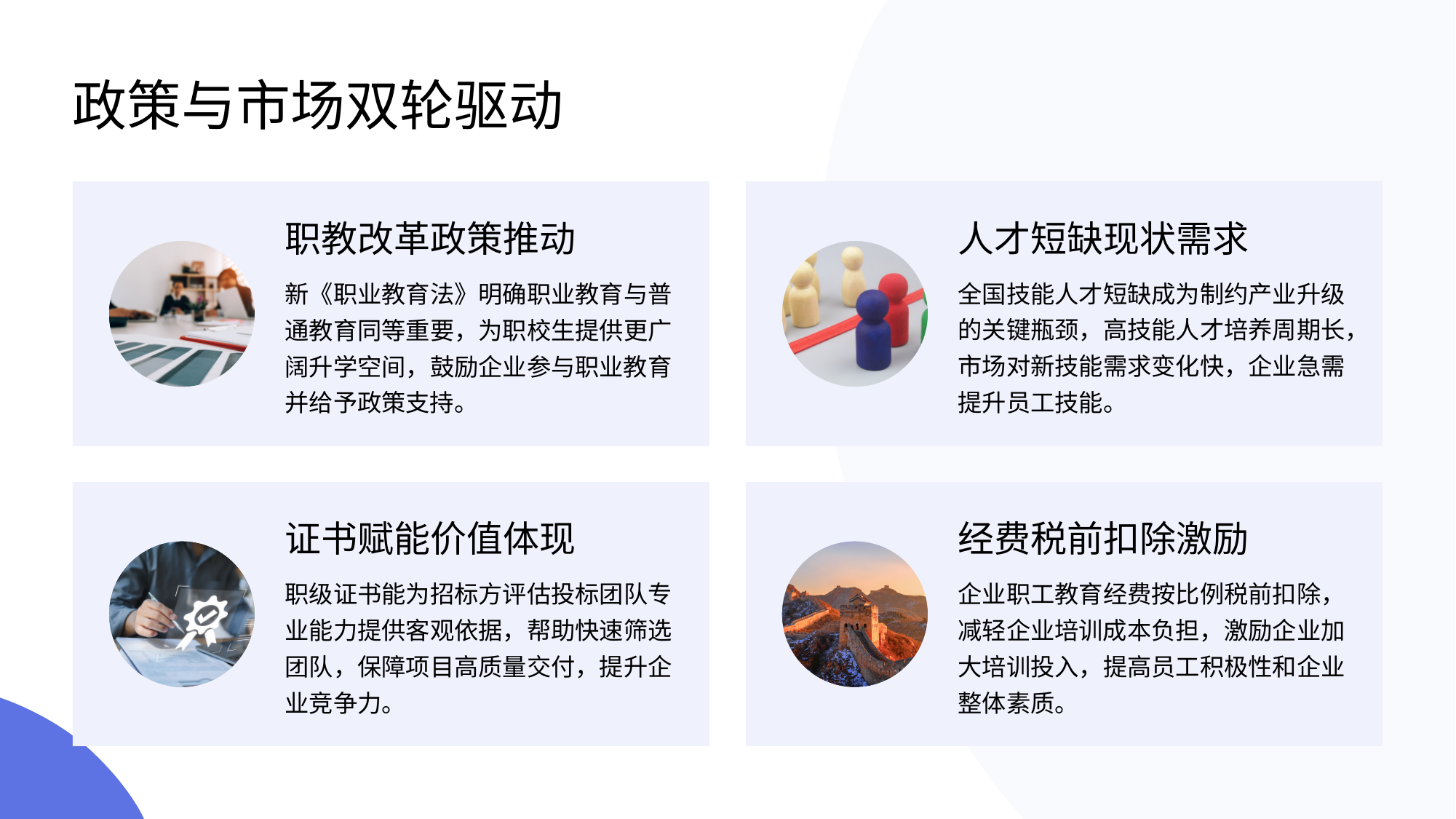

# 政策与市场双轮驱动

职教改革政策推动
人才短缺现状需求

新《职业教育法》明确职业教育与普通教育同等重要，为职校生提供更广阔升学空间，鼓励企业参与职业教育并给予政策支持。
全国技能人才短缺成为制约产业升级的关键瓶颈，高技能人才培养周期长，市场对新技能需求变化快，企业急需提升员工技能。

证书赋能价值体现
经费税前扣除激励

职级证书能为招标方评估投标团队专业能力提供客观依据，帮助快速筛选团队，保障项目高质量交付，提升企业竞争力。
企业职工教育经费按比例税前扣除，减轻企业培训成本负担，激励企业加大培训投入，提高员工积极性和企业整体素质。